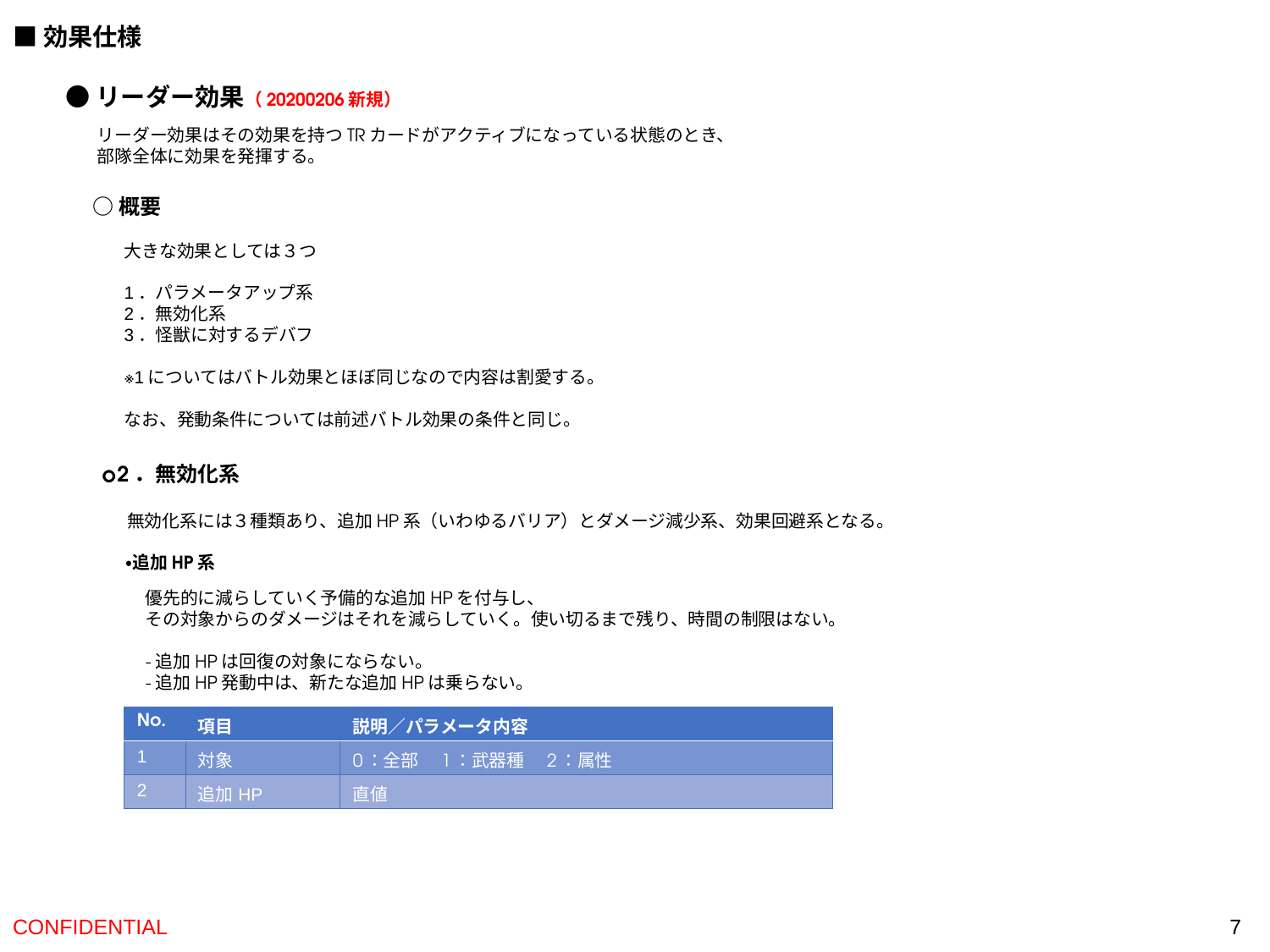

■効果仕様
●リーダー効果（20200206新規）
リーダー効果はその効果を持つTRカードがアクティブになっている状態のとき、
部隊全体に効果を発揮する。
○概要
大きな効果としては３つ

1．パラメータアップ系
2．無効化系
3．怪獣に対するデバフ

※1についてはバトル効果とほぼ同じなので内容は割愛する。

なお、発動条件については前述バトル効果の条件と同じ。
○2．無効化系
無効化系には３種類あり、追加HP系（いわゆるバリア）とダメージ減少系、効果回避系となる。
・追加HP系
優先的に減らしていく予備的な追加HPを付与し、
その対象からのダメージはそれを減らしていく。使い切るまで残り、時間の制限はない。

-追加HPは回復の対象にならない。
-追加HP発動中は、新たな追加HPは乗らない。
| No. | 項目 | 説明／パラメータ内容 |
| --- | --- | --- |
| 1 | 対象 | 0：全部　1：武器種　2：属性 |
| 2 | 追加HP | 直値 |
7
CONFIDENTIAL